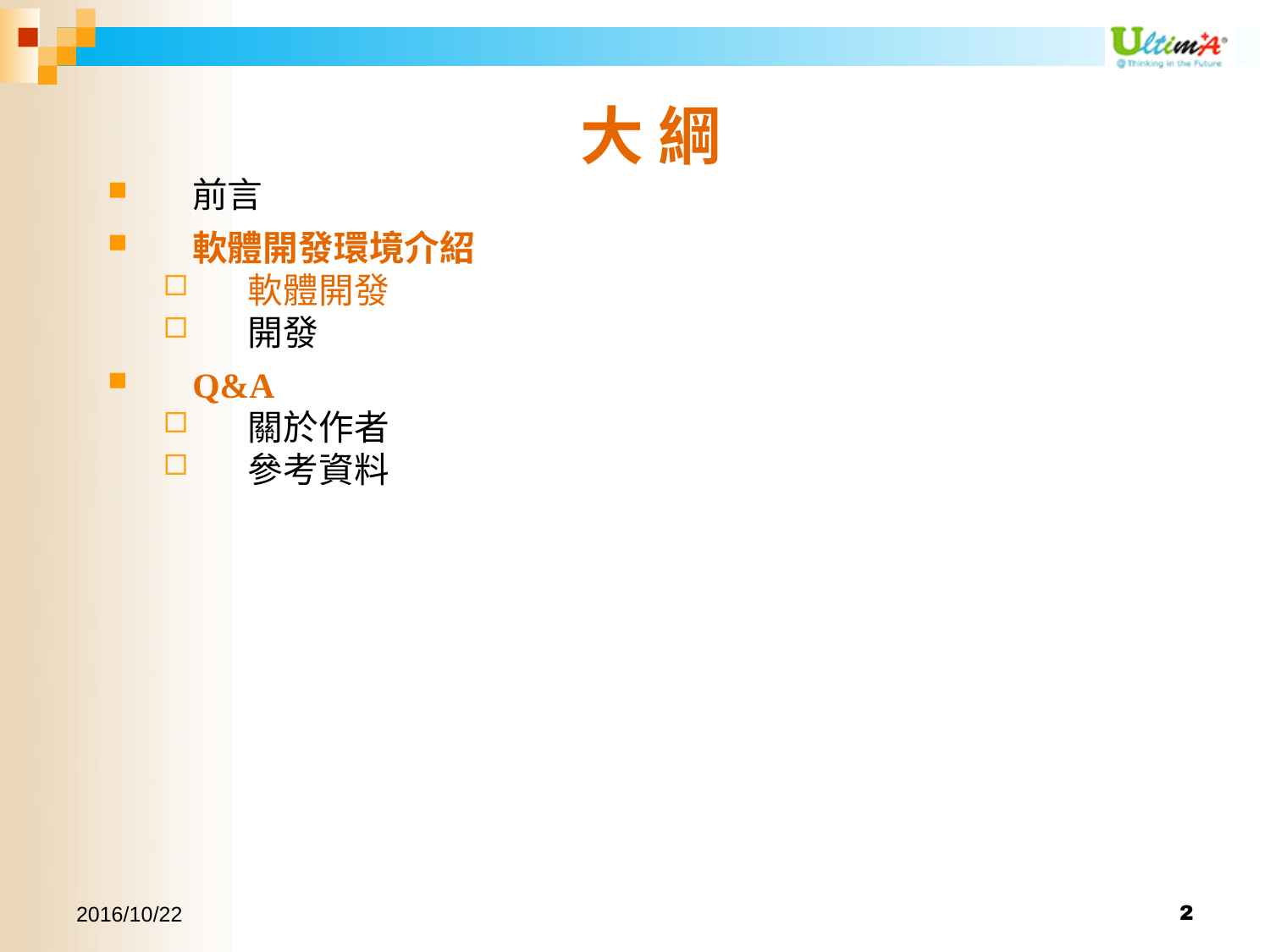

# 大 綱
前言
軟體開發環境介紹
軟體開發
開發
Q&A
關於作者
參考資料

2016/10/22
2